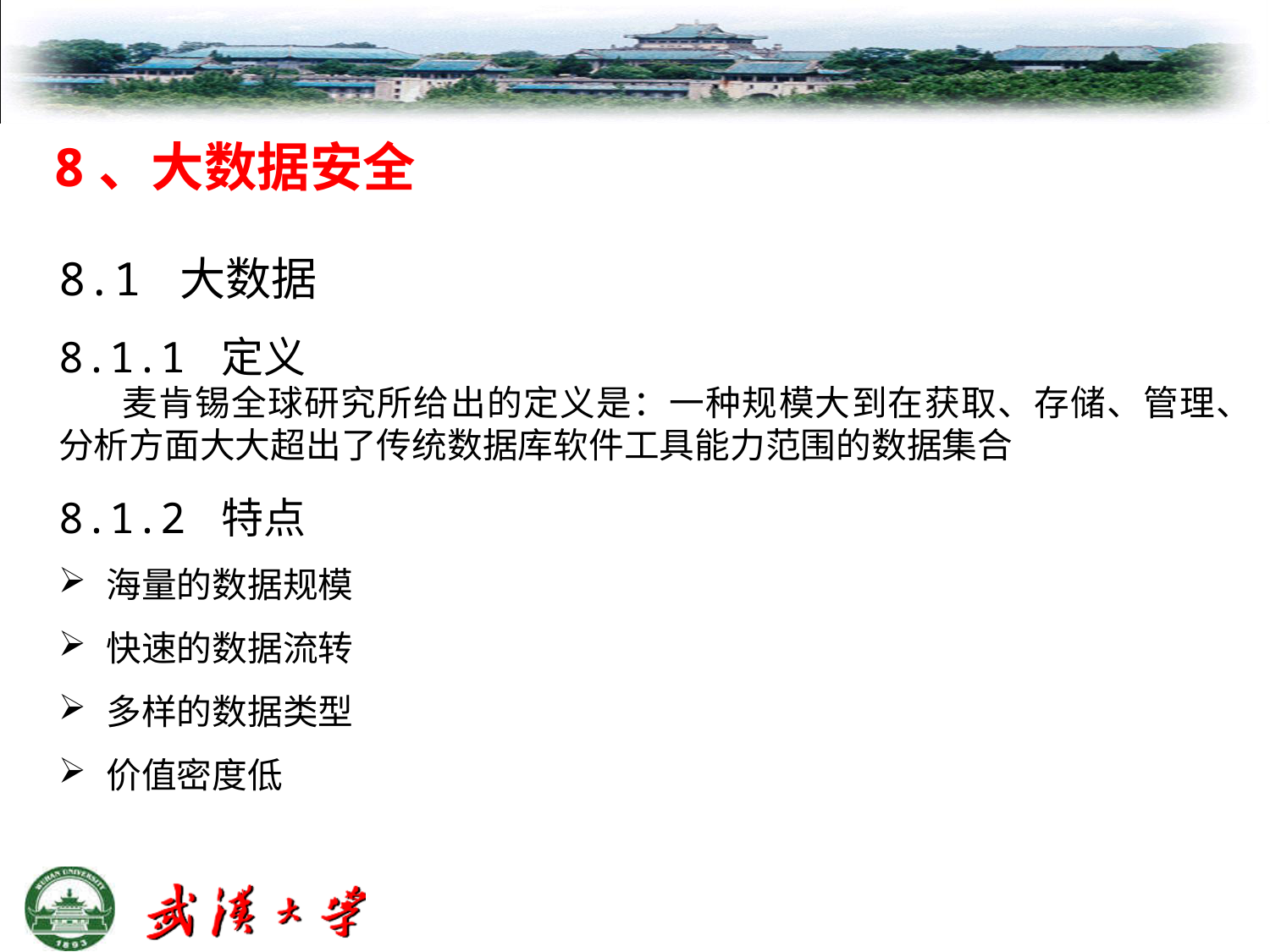

8、大数据安全
8.1 大数据
8.1.1 定义
麦肯锡全球研究所给出的定义是：一种规模大到在获取、存储、管理、分析方面大大超出了传统数据库软件工具能力范围的数据集合
8.1.2 特点
海量的数据规模
快速的数据流转
多样的数据类型
价值密度低